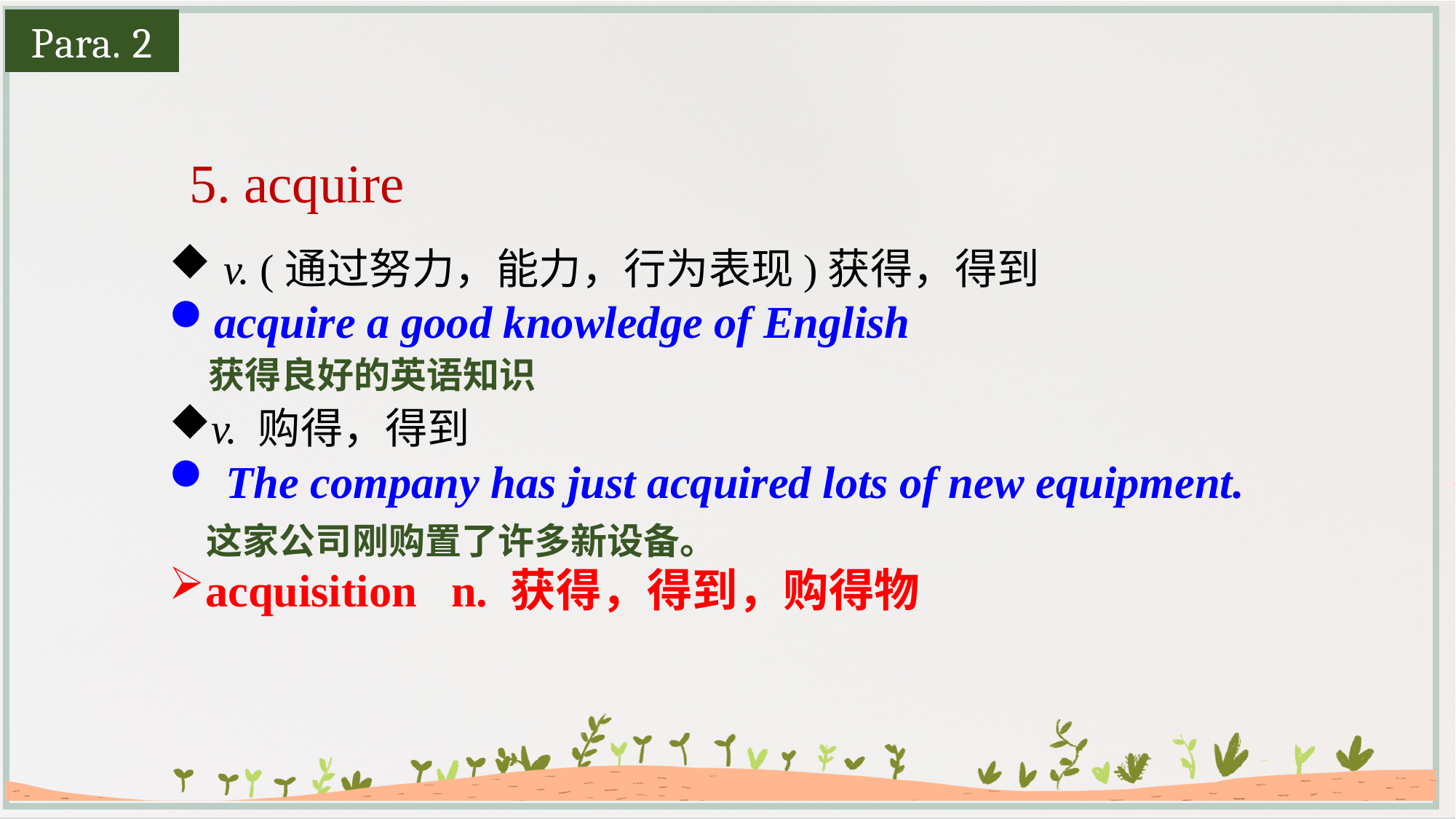

Para. 2
5. acquire

v. (通过努力，能力，行为表现)获得，得到
acquire a good knowledge of English

v. 购得，得到
 The company has just acquired lots of new equipment.

acquisition   n. 获得，得到，购得物
获得良好的英语知识
这家公司刚购置了许多新设备。